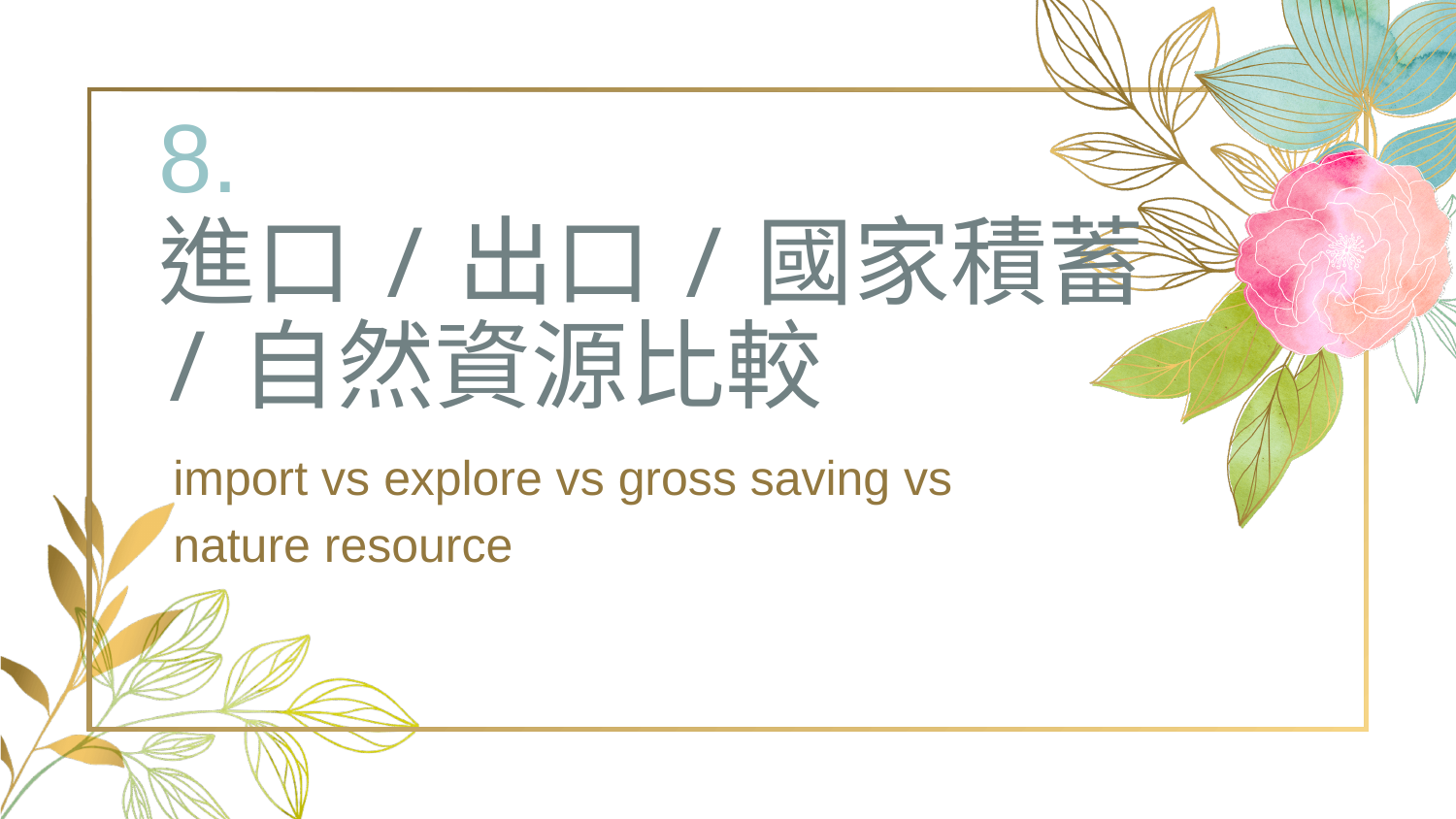

# 8.
進口/出口/國家積蓄/自然資源比較
import vs explore vs gross saving vs
nature resource